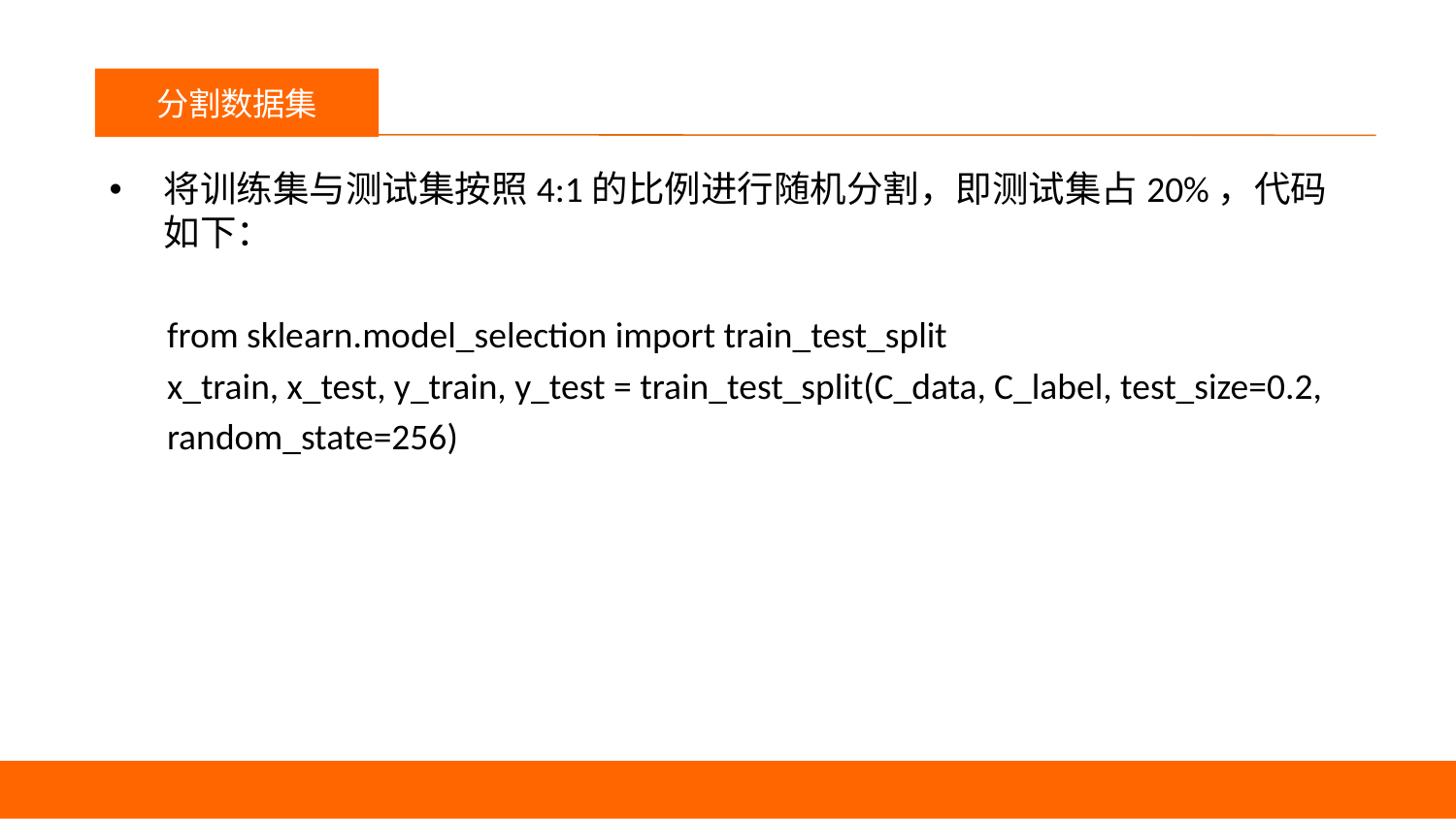

议程
分割数据集

将训练集与测试集按照4:1的比例进行随机分割，即测试集占20%，代码如下：

       from sklearn.model_selection import train_test_split
       x_train, x_test, y_train, y_test = train_test_split(C_data, C_label, test_size=0.2,
       random_state=256)